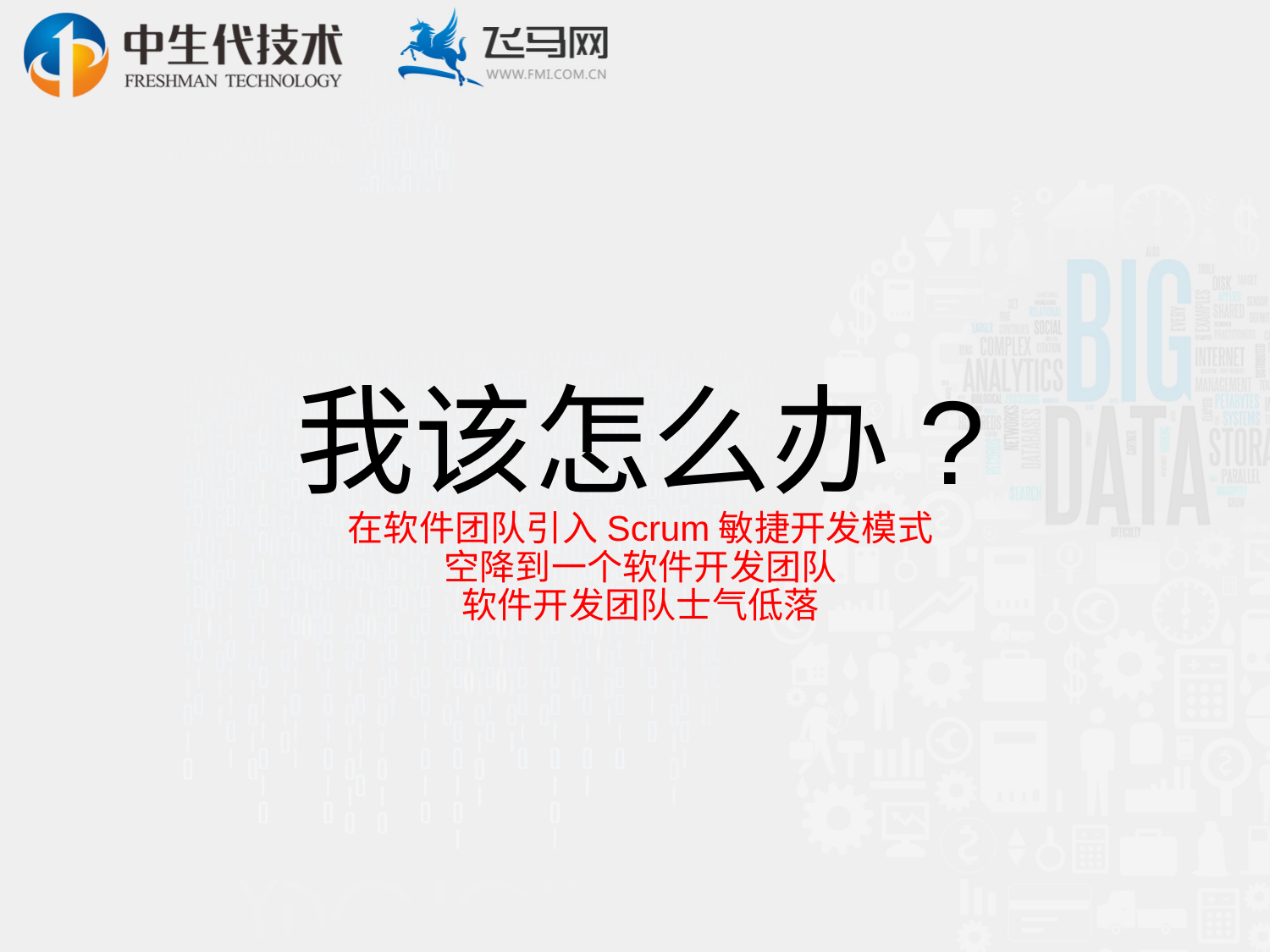

# 我该怎么办? 在软件团队引入Scrum敏捷开发模式 空降到一个软件开发团队 软件开发团队士气低落